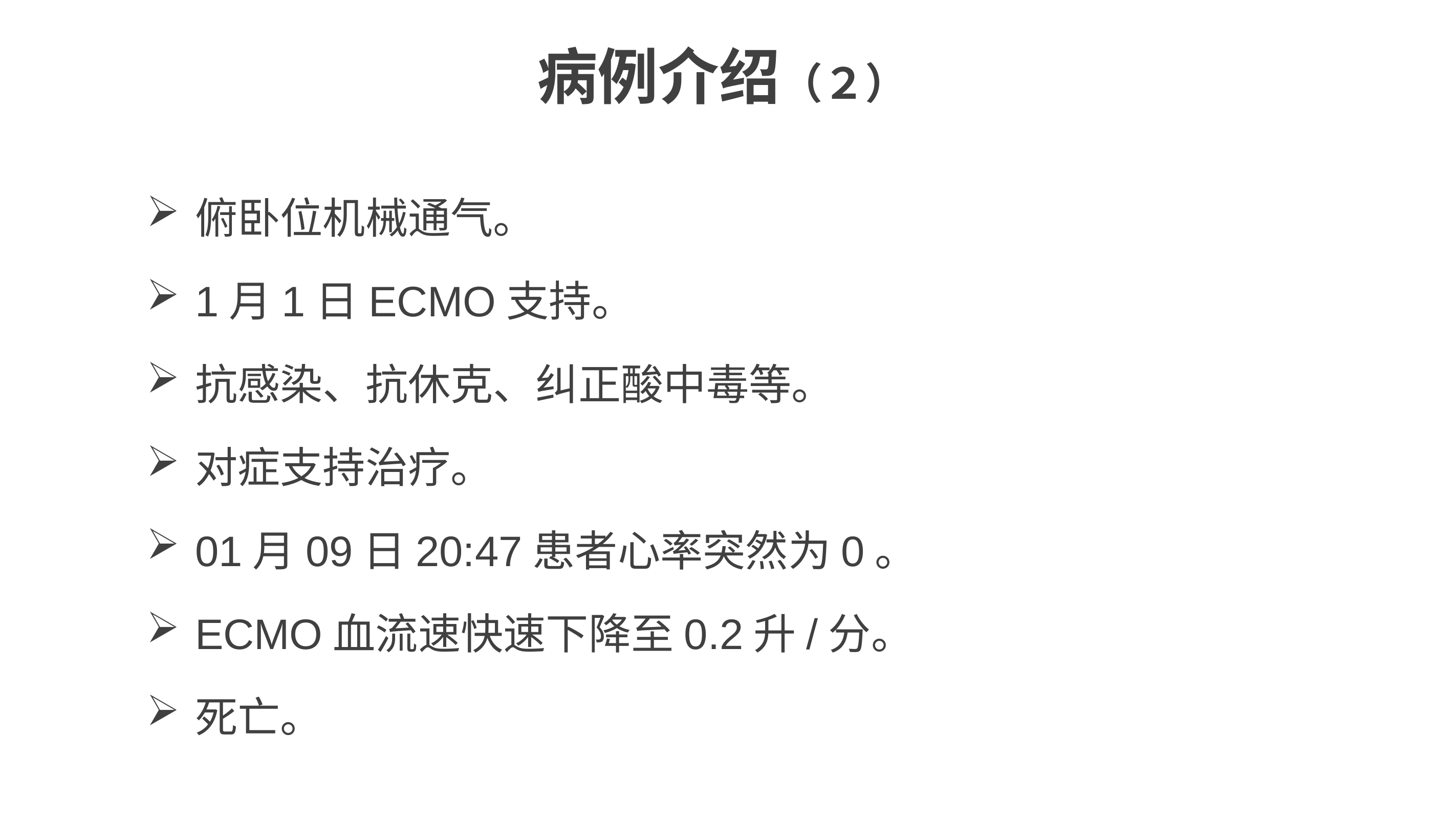

# 病例介绍（２）

俯卧位机械通气。
1月1日ECMO支持。
抗感染、抗休克、纠正酸中毒等。
对症支持治疗。
01月09日20:47患者心率突然为0。
ECMO血流速快速下降至0.2升/分。
死亡。